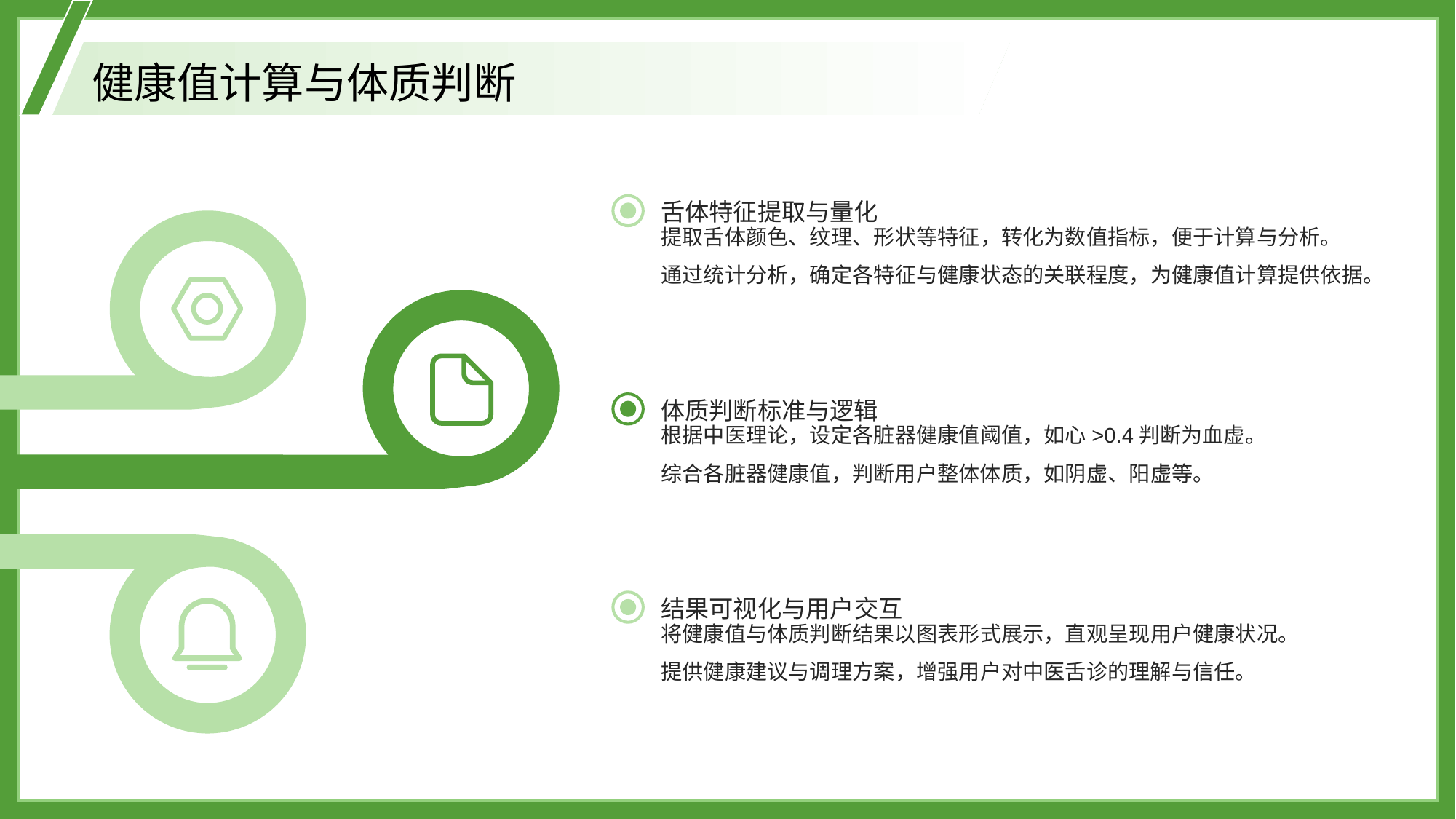

健康值计算与体质判断
舌体特征提取与量化

提取舌体颜色、纹理、形状等特征，转化为数值指标，便于计算与分析。
通过统计分析，确定各特征与健康状态的关联程度，为健康值计算提供依据。

体质判断标准与逻辑

根据中医理论，设定各脏器健康值阈值，如心>0.4判断为血虚。
综合各脏器健康值，判断用户整体体质，如阴虚、阳虚等。
结果可视化与用户交互

将健康值与体质判断结果以图表形式展示，直观呈现用户健康状况。
提供健康建议与调理方案，增强用户对中医舌诊的理解与信任。